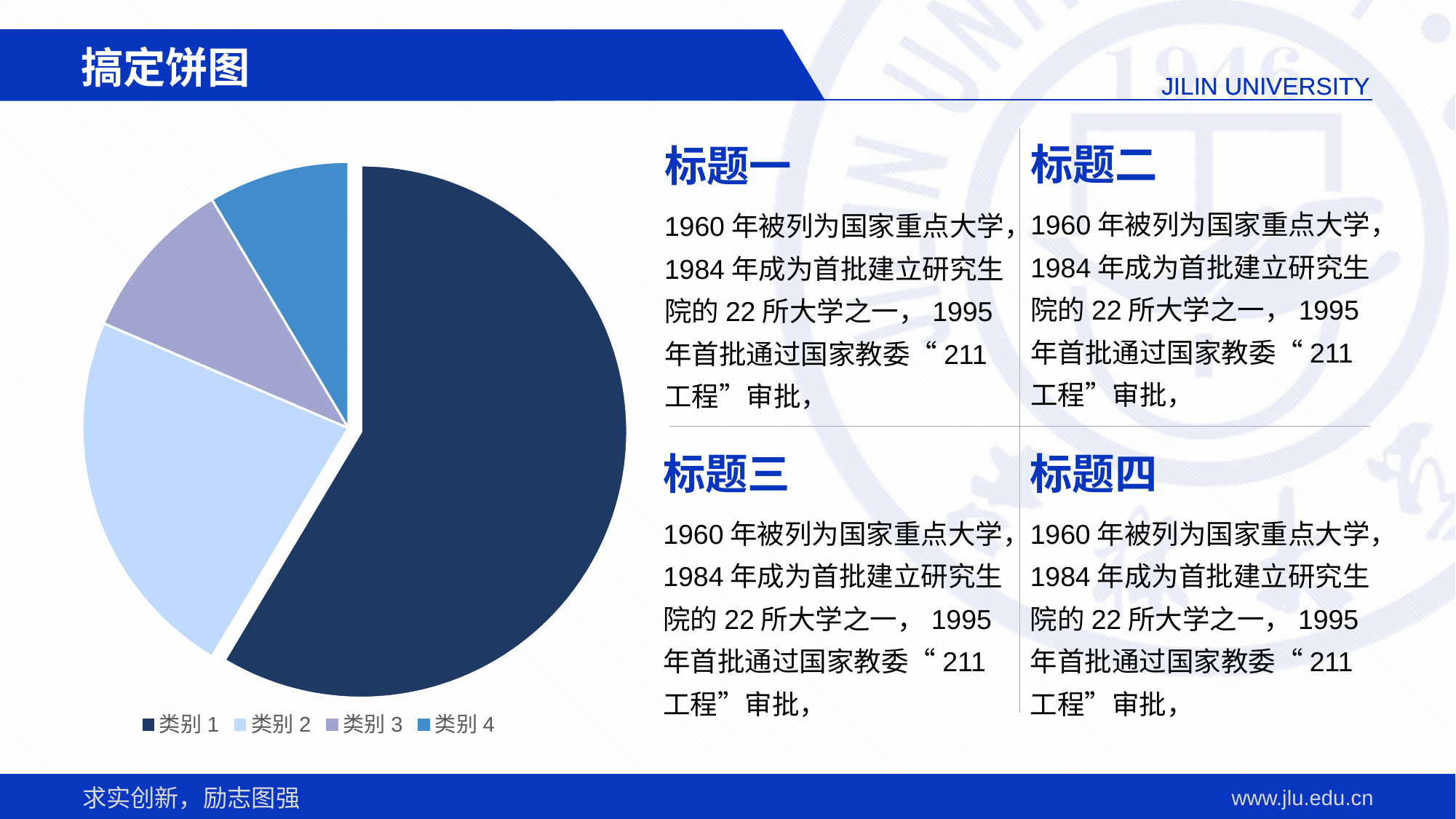

搞定饼图
标题二
1960年被列为国家重点大学，1984年成为首批建立研究生院的22所大学之一，1995年首批通过国家教委“211工程”审批，
标题一
1960年被列为国家重点大学，1984年成为首批建立研究生院的22所大学之一，1995年首批通过国家教委“211工程”审批，

### Chart

| Category | 销售额 |
|---|---|
| 类别1 | 8.2 |
| 类别2 | 3.2 |
| 类别3 | 1.4 |
| 类别4 | 1.2 |
标题三
1960年被列为国家重点大学，1984年成为首批建立研究生院的22所大学之一，1995年首批通过国家教委“211工程”审批，
标题四
1960年被列为国家重点大学，1984年成为首批建立研究生院的22所大学之一，1995年首批通过国家教委“211工程”审批，